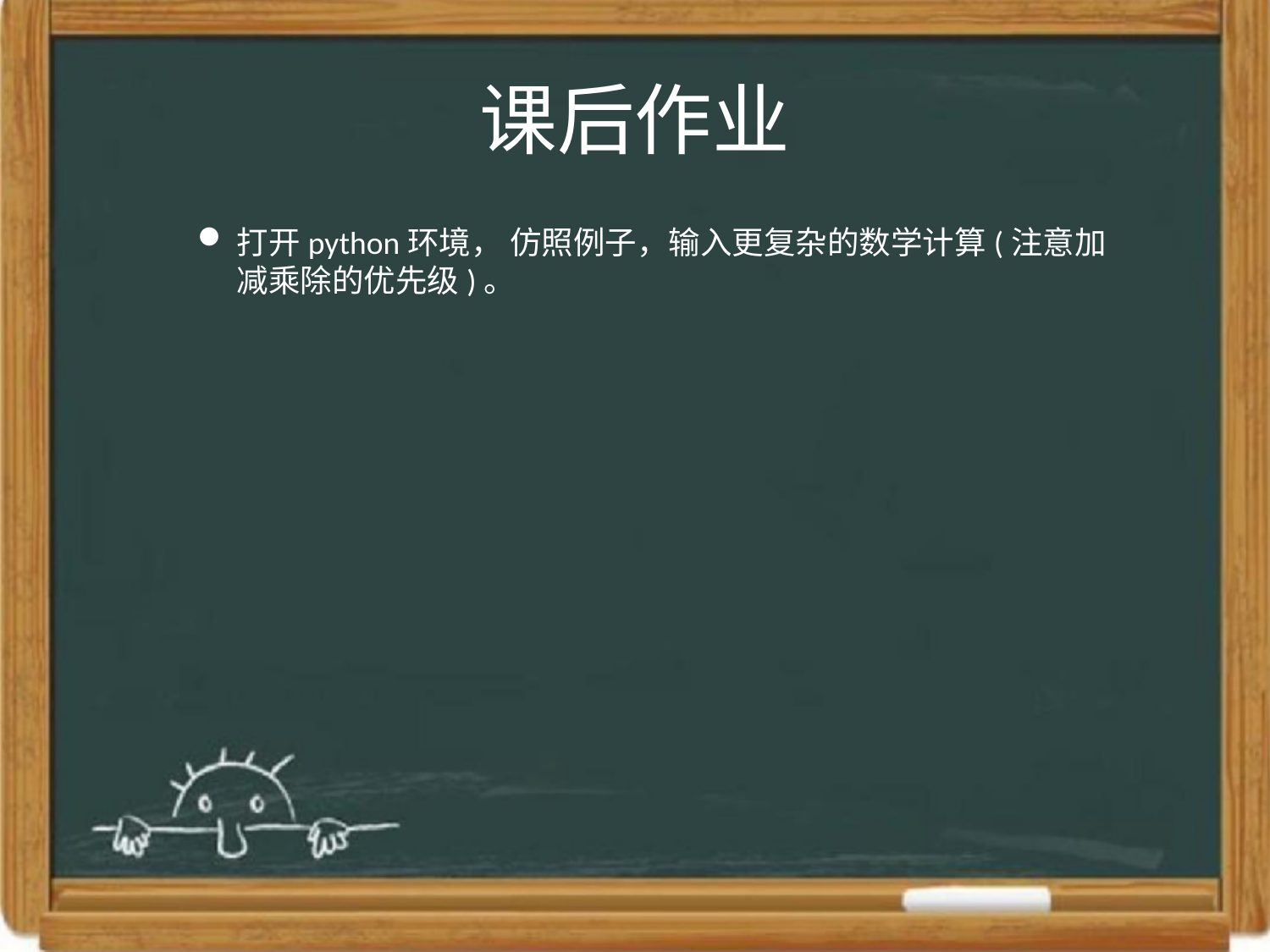

# 课后作业
打开python环境， 仿照例子，输入更复杂的数学计算(注意加减乘除的优先级)。